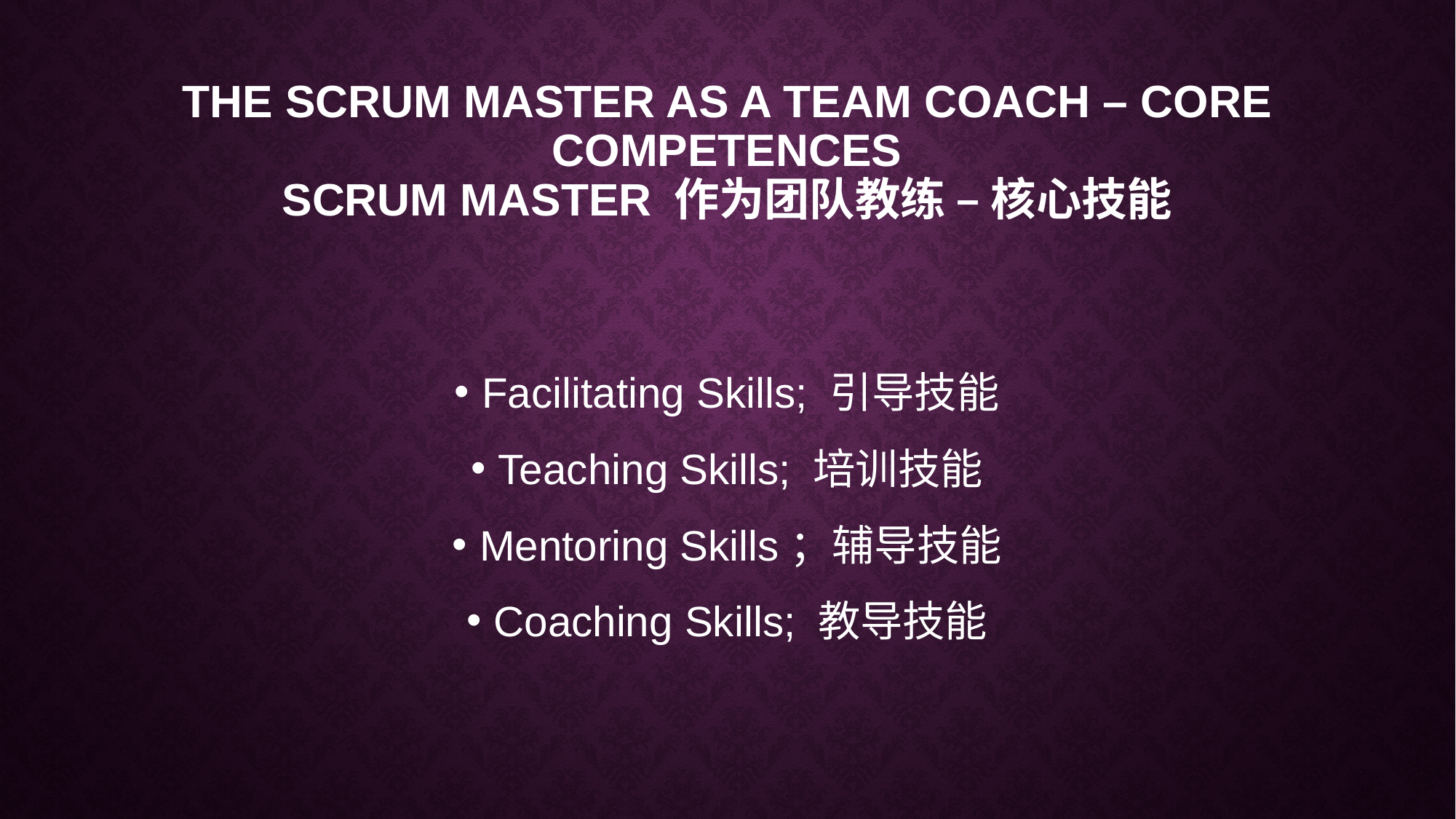

# The scrum master as a team coach – core competences scrum master 作为团队教练 – 核心技能
Facilitating Skills; 引导技能
Teaching Skills; 培训技能
Mentoring Skills；辅导技能
Coaching Skills; 教导技能